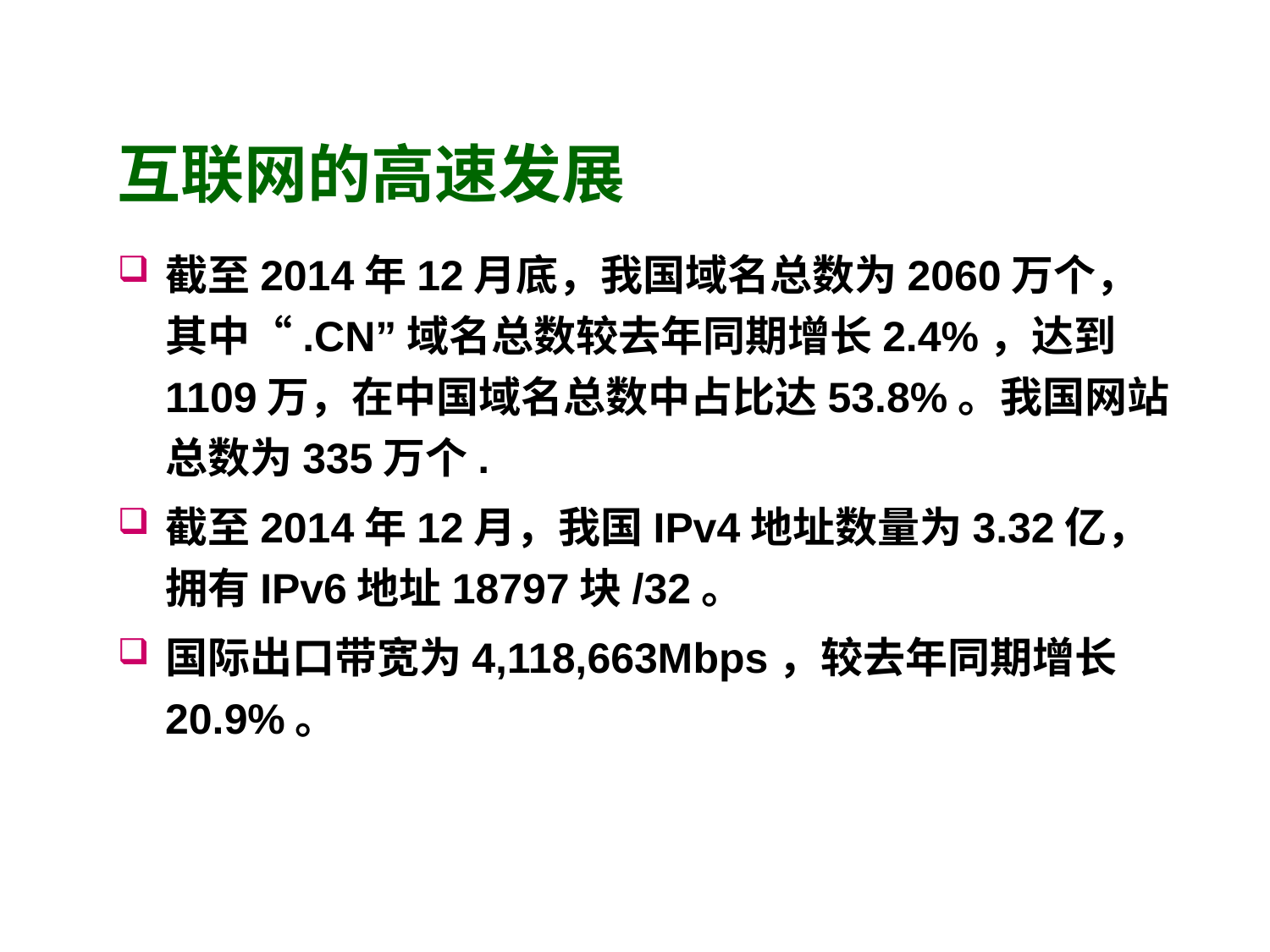

互联网的高速发展
截至2014年12月底，我国域名总数为2060万个，其中“.CN”域名总数较去年同期增长2.4%，达到1109万，在中国域名总数中占比达53.8%。我国网站总数为335万个.
截至2014年12月，我国IPv4地址数量为3.32亿，拥有IPv6地址18797块/32。
国际出口带宽为4,118,663Mbps，较去年同期增长20.9%。